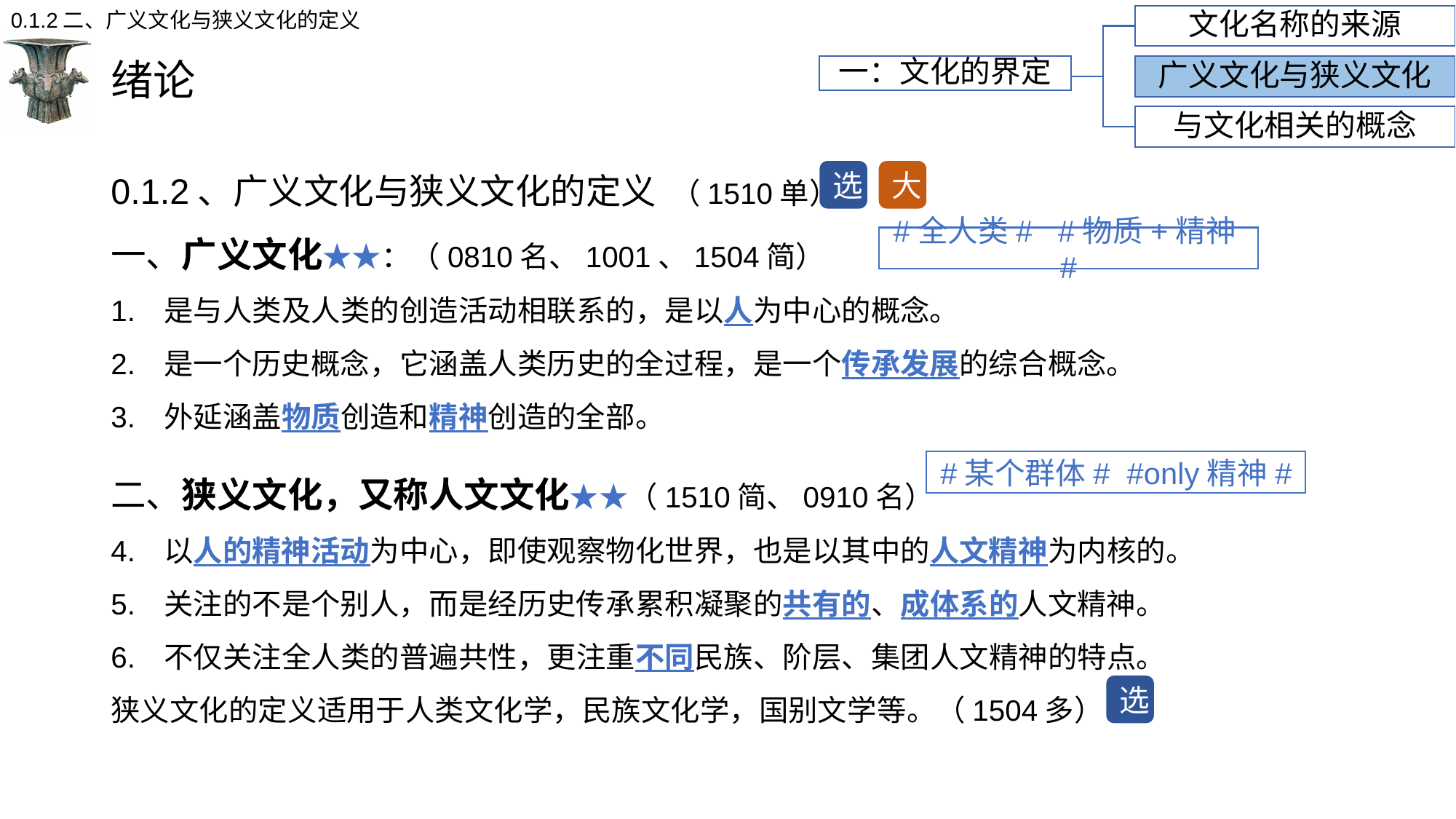

0.1.2二、广义文化与狭义文化的定义
文化名称的来源

# 绪论
一：文化的界定
广义文化与狭义文化

与文化相关的概念
0.1.2、广义文化与狭义文化的定义  （1510单）
一、广义文化★★：（0810名、1001、1504简）
是与人类及人类的创造活动相联系的，是以人为中心的概念。
是一个历史概念，它涵盖人类历史的全过程，是一个传承发展的综合概念。
外延涵盖物质创造和精神创造的全部。
二、狭义文化，又称人文文化★★（1510简、0910名）
以人的精神活动为中心，即使观察物化世界，也是以其中的人文精神为内核的。
关注的不是个别人，而是经历史传承累积凝聚的共有的、成体系的人文精神。
不仅关注全人类的普遍共性，更注重不同民族、阶层、集团人文精神的特点。
狭义文化的定义适用于人类文化学，民族文化学，国别文学等。（1504多）

选
大
#全人类#   #物质+精神#
#某个群体#  #only精神#
选
37